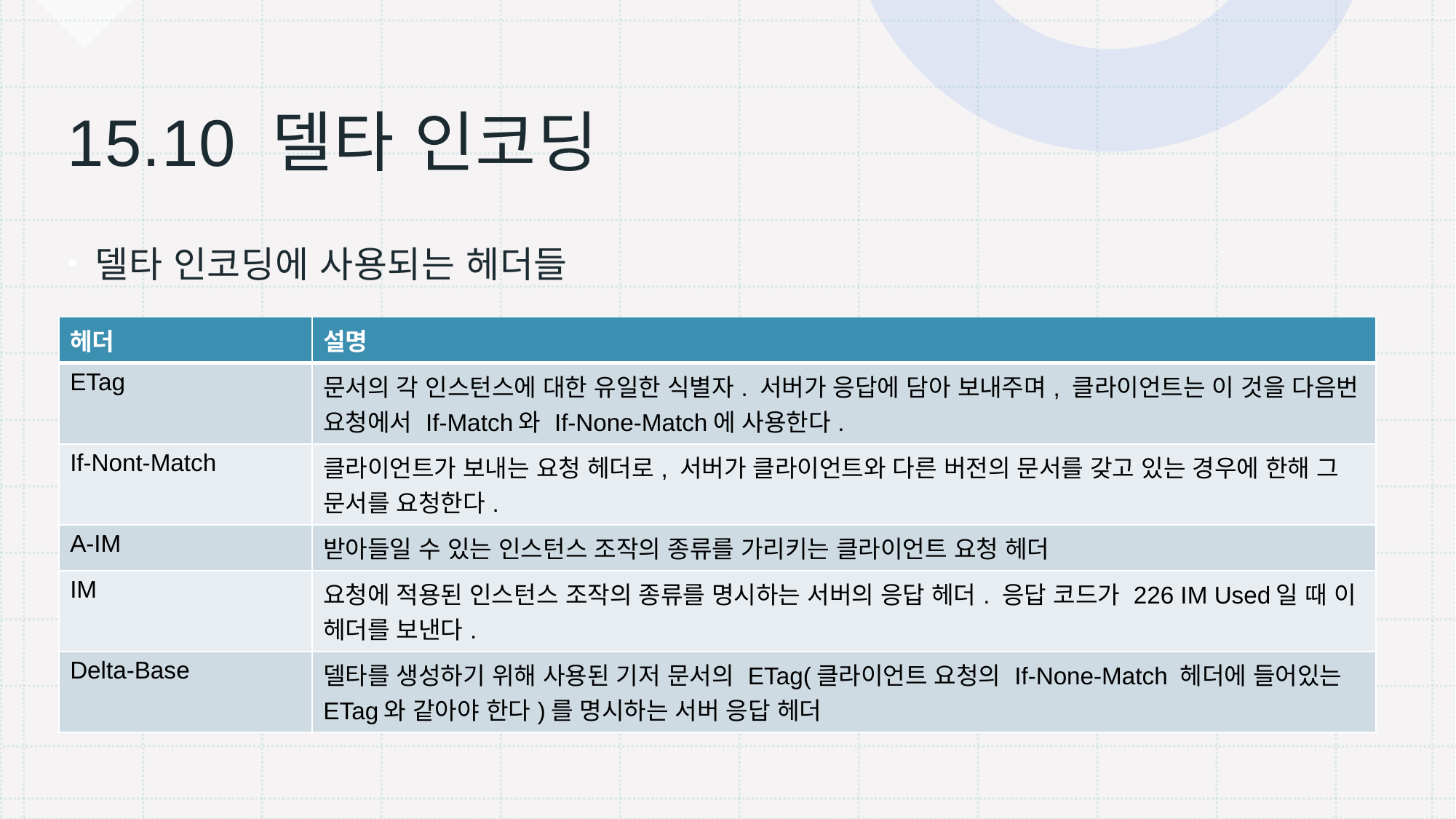

# 15.10 델타 인코딩
델타 인코딩에 사용되는 헤더들
| 헤더 | 설명 |
| --- | --- |
| ETag | 문서의 각 인스턴스에 대한 유일한 식별자. 서버가 응답에 담아 보내주며, 클라이언트는 이 것을 다음번 요청에서 If-Match와 If-None-Match에 사용한다. |
| If-Nont-Match | 클라이언트가 보내는 요청 헤더로, 서버가 클라이언트와 다른 버전의 문서를 갖고 있는 경우에 한해 그 문서를 요청한다. |
| A-IM | 받아들일 수 있는 인스턴스 조작의 종류를 가리키는 클라이언트 요청 헤더 |
| IM | 요청에 적용된 인스턴스 조작의 종류를 명시하는 서버의 응답 헤더. 응답 코드가 226 IM Used일 때 이 헤더를 보낸다. |
| Delta-Base | 델타를 생성하기 위해 사용된 기저 문서의 ETag(클라이언트 요청의 If-None-Match 헤더에 들어있는 ETag와 같아야 한다)를 명시하는 서버 응답 헤더 |